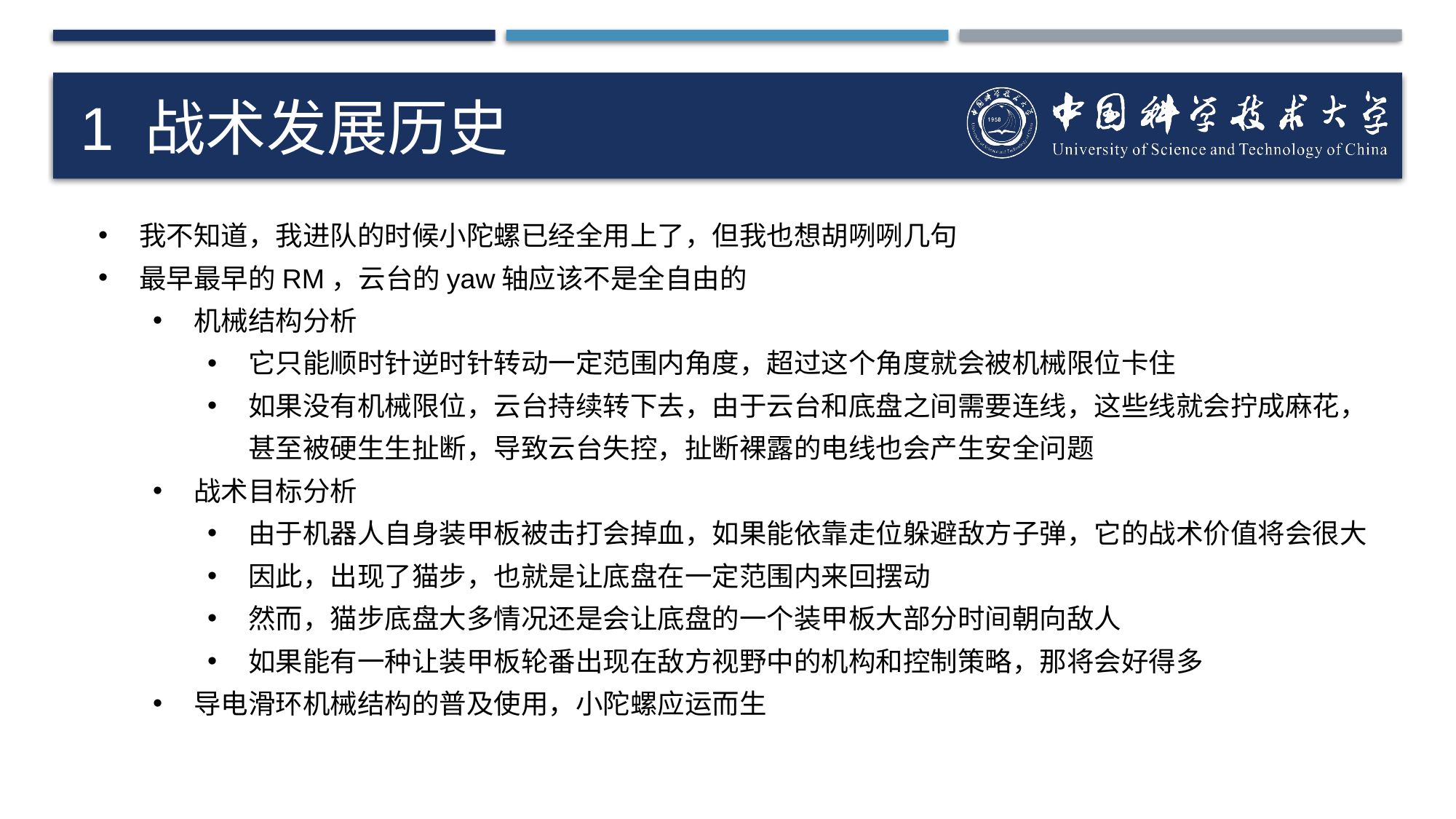

# 1 战术发展历史
我不知道，我进队的时候小陀螺已经全用上了，但我也想胡咧咧几句
最早最早的RM，云台的yaw轴应该不是全自由的
机械结构分析
它只能顺时针逆时针转动一定范围内角度，超过这个角度就会被机械限位卡住
如果没有机械限位，云台持续转下去，由于云台和底盘之间需要连线，这些线就会拧成麻花，甚至被硬生生扯断，导致云台失控，扯断裸露的电线也会产生安全问题
战术目标分析
由于机器人自身装甲板被击打会掉血，如果能依靠走位躲避敌方子弹，它的战术价值将会很大
因此，出现了猫步，也就是让底盘在一定范围内来回摆动
然而，猫步底盘大多情况还是会让底盘的一个装甲板大部分时间朝向敌人
如果能有一种让装甲板轮番出现在敌方视野中的机构和控制策略，那将会好得多
导电滑环机械结构的普及使用，小陀螺应运而生